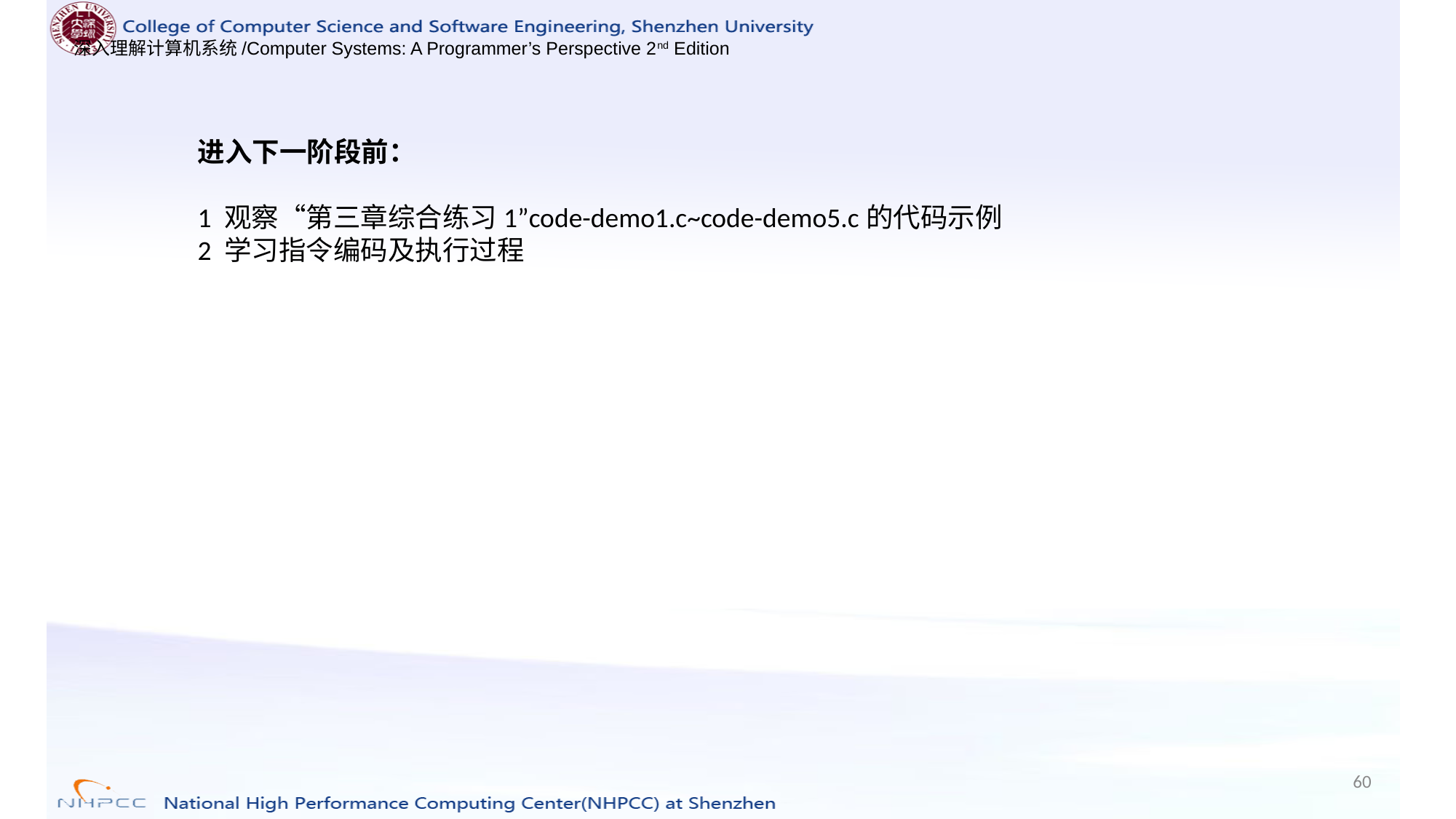

进入下一阶段前：

1 观察“第三章综合练习1”code-demo1.c~code-demo5.c的代码示例
2 学习指令编码及执行过程
60